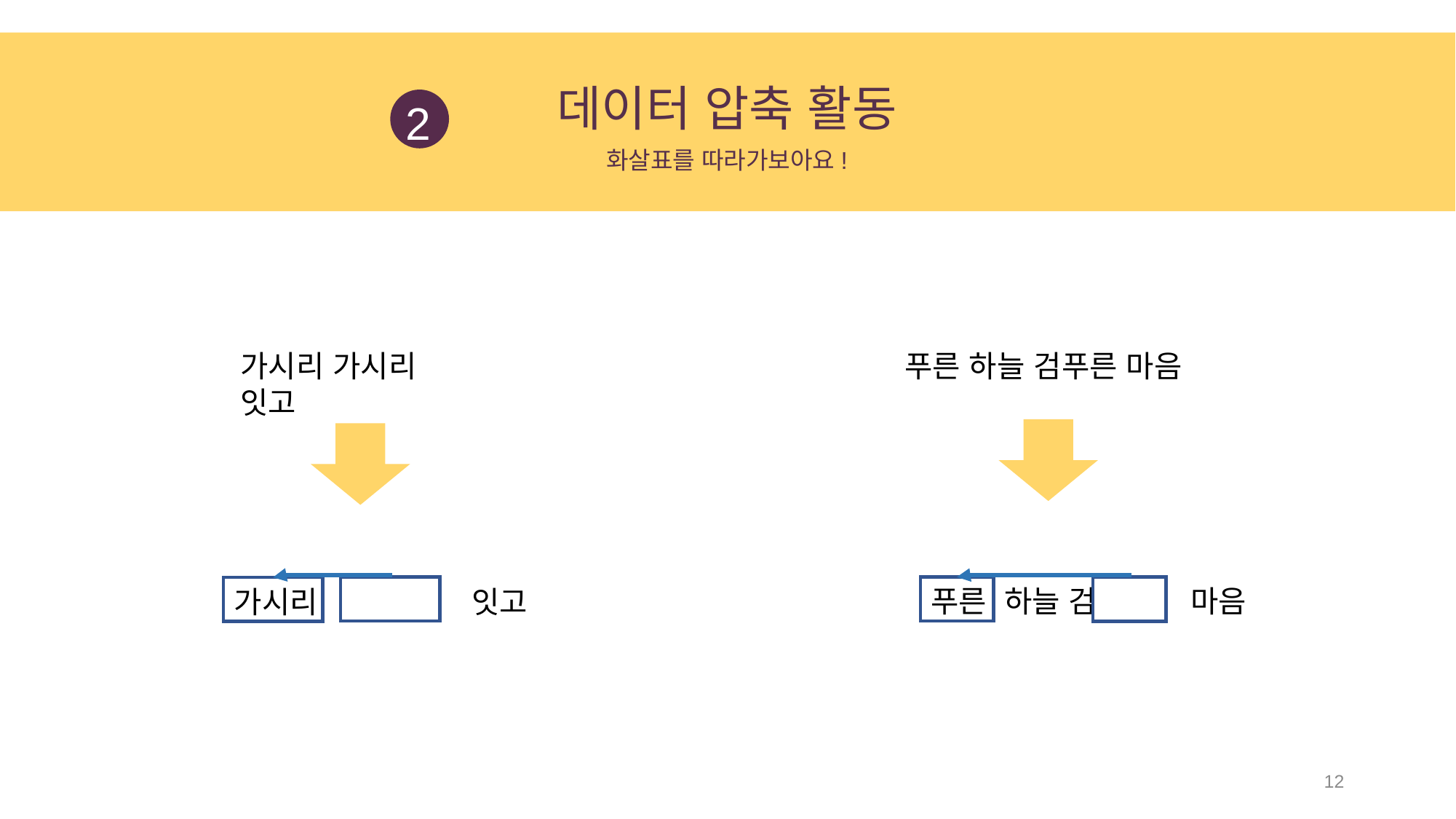

데이터 압축 활동

2
화살표를 따라가보아요!
가시리 가시리 잇고
푸른 하늘 검푸른 마음

가시리                  잇고

푸른  하늘 검           마음

12